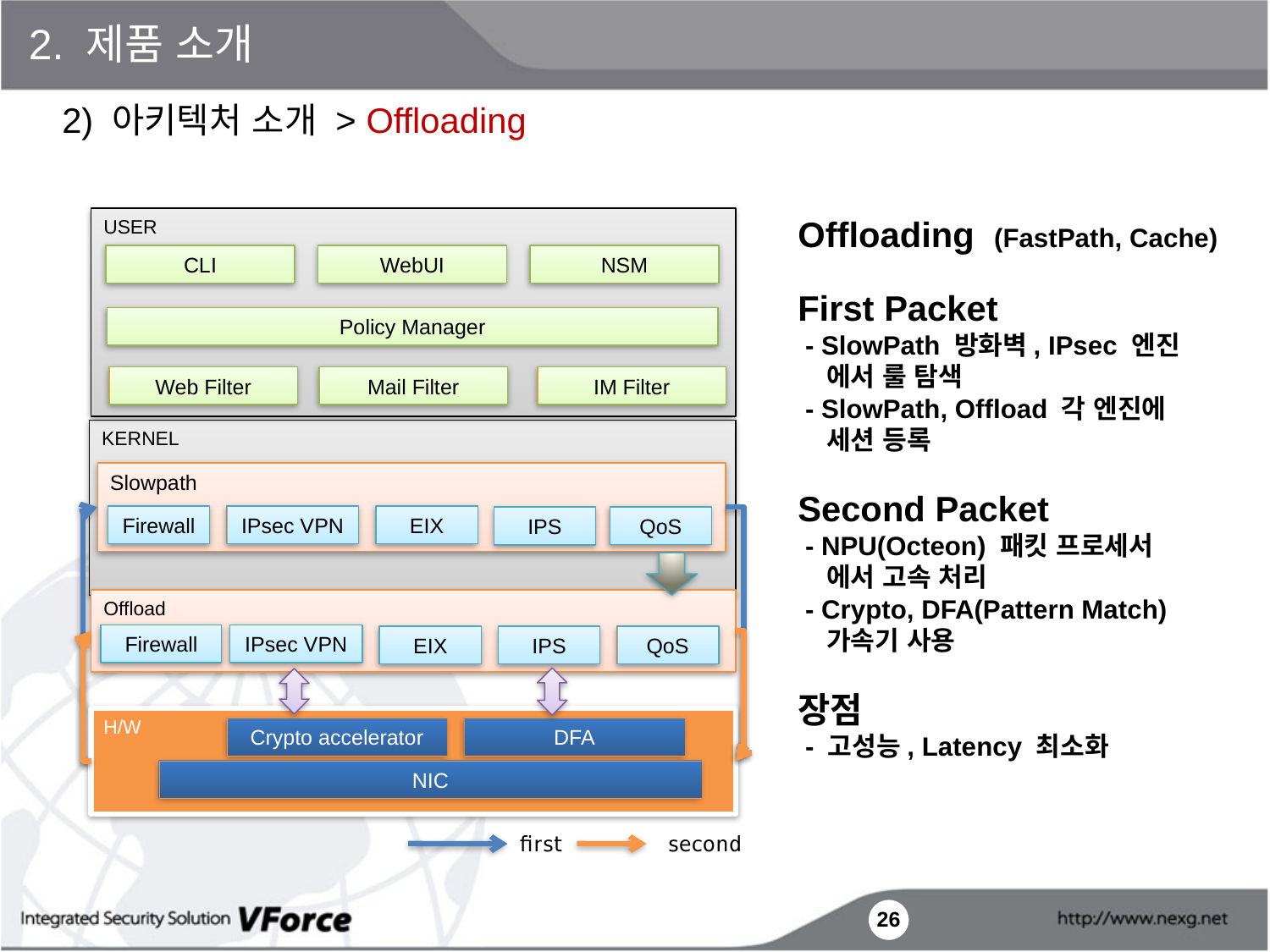

2. 제품 소개
2) 아키텍처 소개 > Offloading
Offloading  (FastPath, Cache)

First Packet
 - SlowPath 방화벽, IPsec 엔진
   에서 룰 탐색
 - SlowPath, Offload 각 엔진에
   세션 등록

Second Packet
 - NPU(Octeon) 패킷 프로세서
   에서 고속 처리
 - Crypto, DFA(Pattern Match)
   가속기 사용

장점
 - 고성능, Latency 최소화
USER
CLI
WebUI
NSM
Policy Manager
Web Filter
Mail Filter
IM Filter
KERNEL

Slowpath

Firewall
IPsec VPN
EIX
QoS
IPS

Offload

Firewall
IPsec VPN
EIX
IPS
QoS

H/W

Crypto accelerator
DFA
NIC
first
second